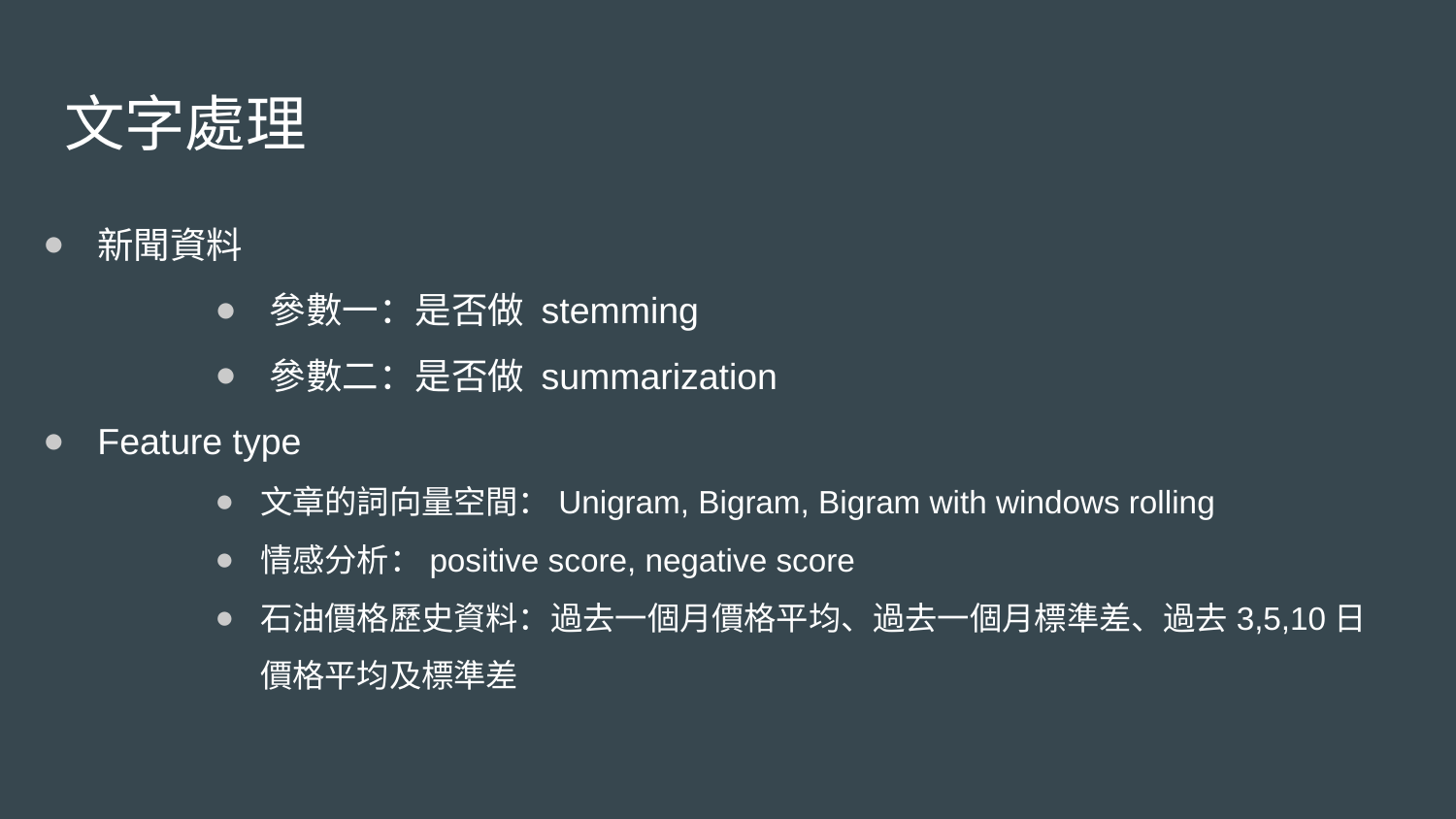

# 文字處理
新聞資料
參數一：是否做 stemming
參數二：是否做 summarization
Feature type
文章的詞向量空間：Unigram, Bigram, Bigram with windows rolling
情感分析：positive score, negative score
石油價格歷史資料：過去一個月價格平均、過去一個月標準差、過去3,5,10日價格平均及標準差